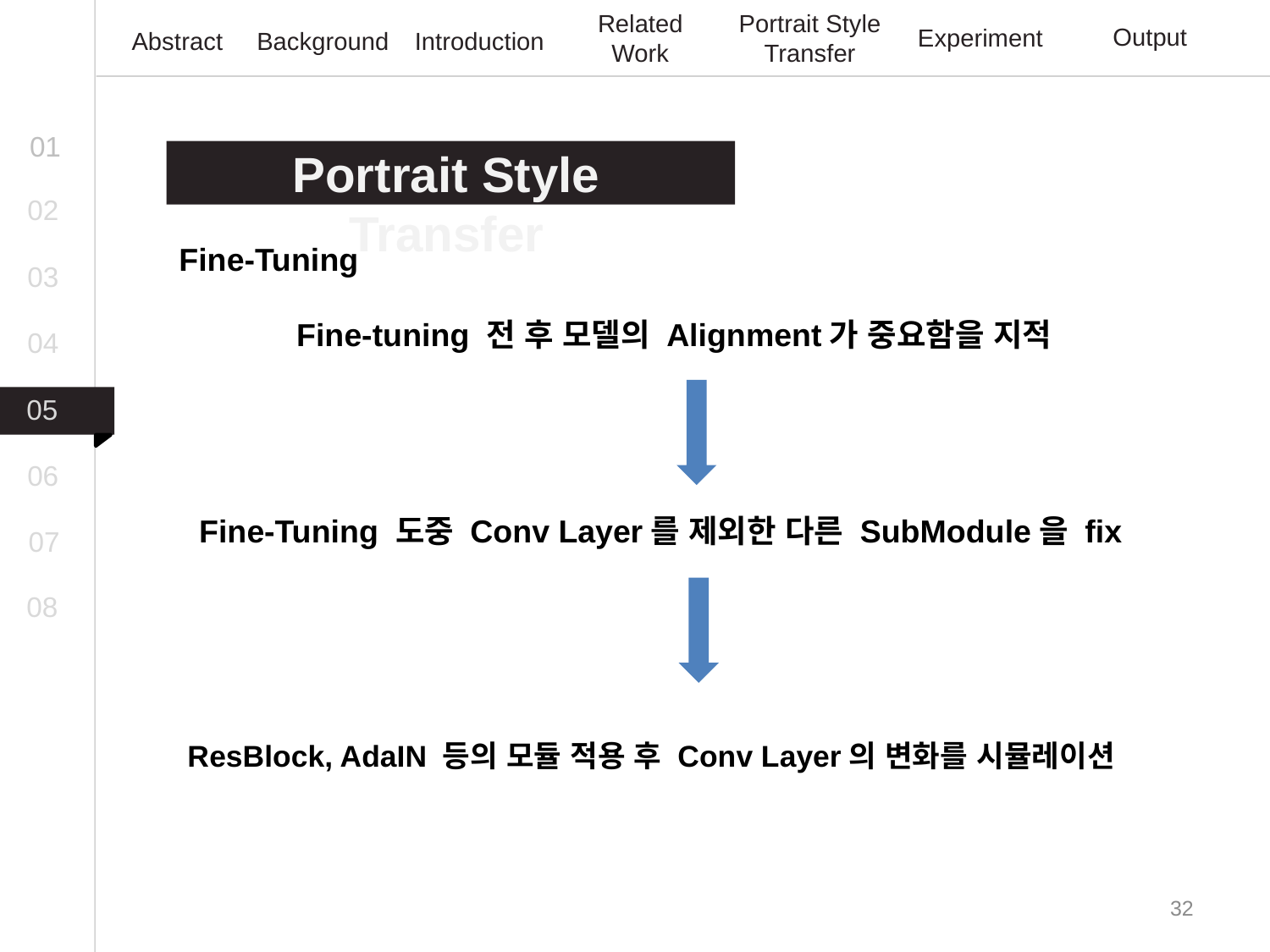

Related Work
Portrait Style Transfer
Output
Experiment
Abstract
Background
Introduction
01
Portrait Style Transfer

02
Fine-Tuning
03
Fine-tuning 전 후 모델의 Alignment가 중요함을 지적
04

05

06
Fine-Tuning 도중 Conv Layer를 제외한 다른 SubModule을 fix
07

08
ResBlock, AdaIN 등의 모듈 적용 후 Conv Layer의 변화를 시뮬레이션
32